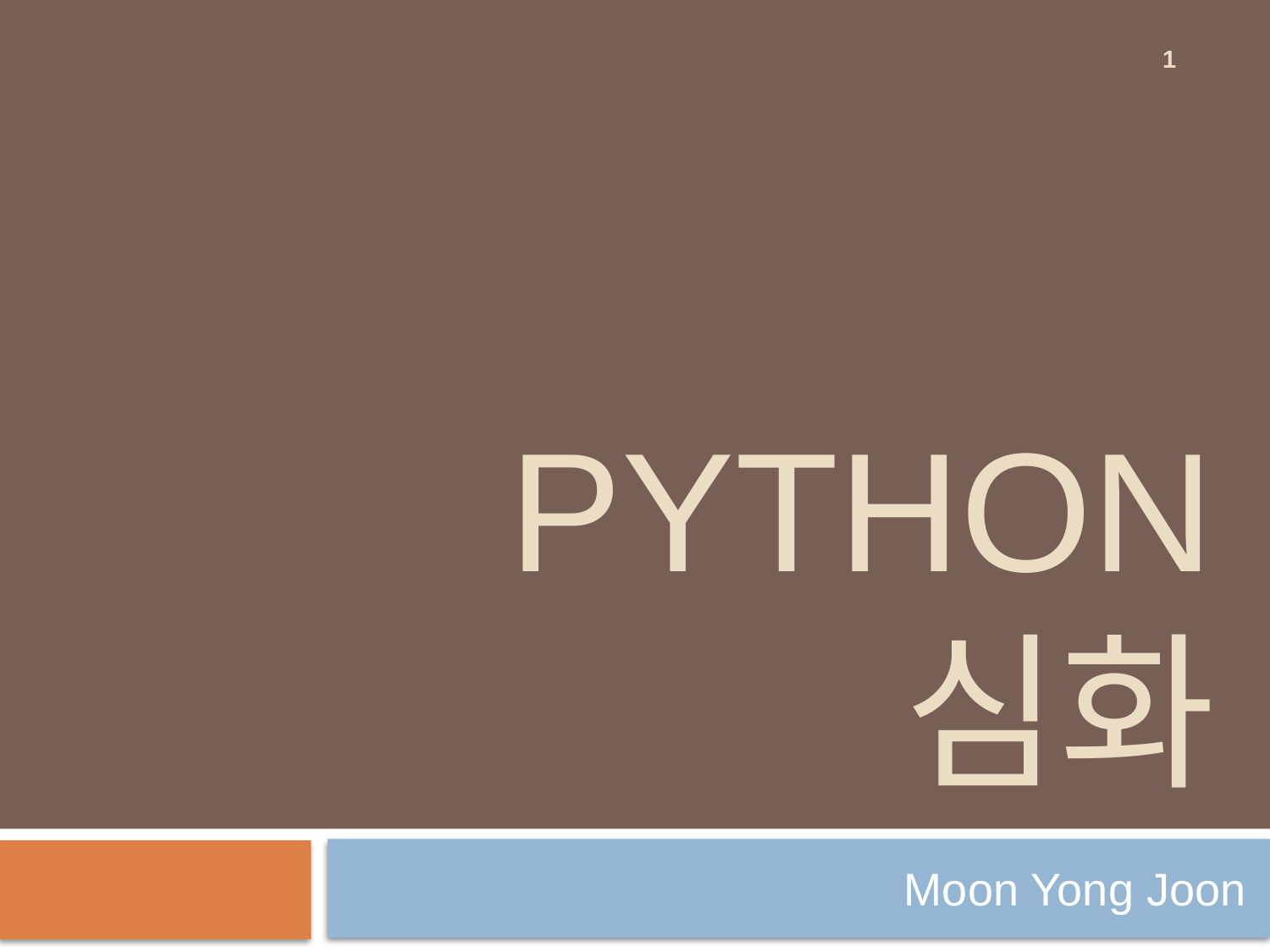

1
# Python 심화
Moon Yong Joon